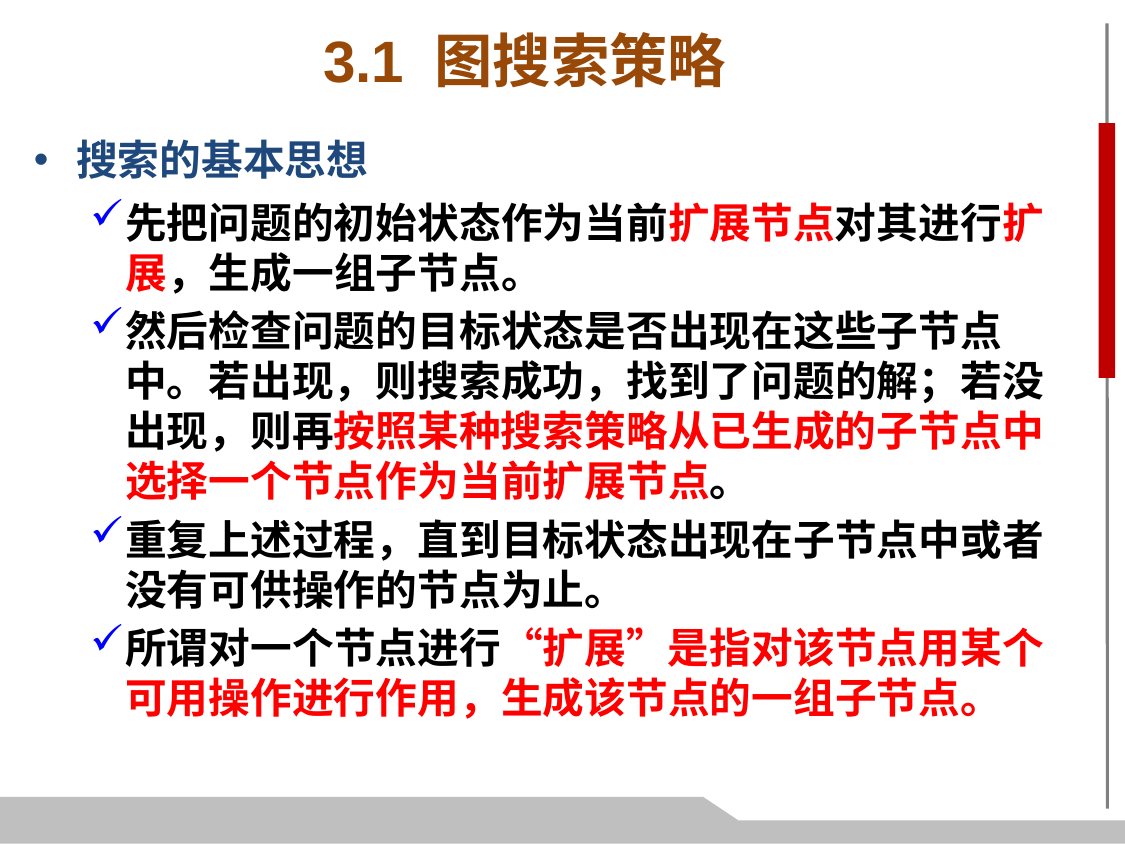

3.1 图搜索策略
搜索的基本思想
先把问题的初始状态作为当前扩展节点对其进行扩展，生成一组子节点。
然后检查问题的目标状态是否出现在这些子节点中。若出现，则搜索成功，找到了问题的解；若没出现，则再按照某种搜索策略从已生成的子节点中选择一个节点作为当前扩展节点。
重复上述过程，直到目标状态出现在子节点中或者没有可供操作的节点为止。
所谓对一个节点进行“扩展”是指对该节点用某个可用操作进行作用，生成该节点的一组子节点。